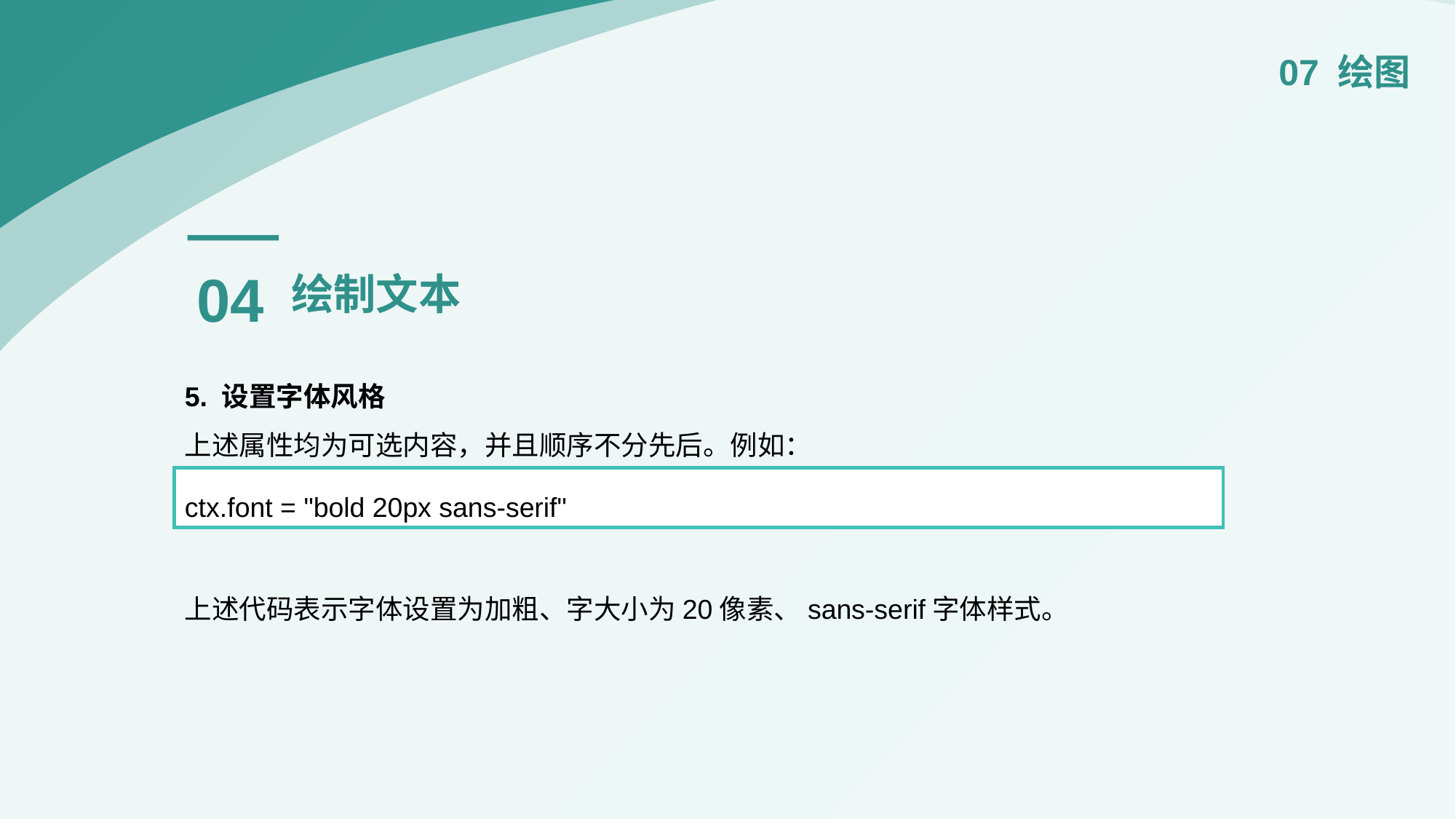

07 绘图
04

绘制文本
5. 设置字体风格
上述属性均为可选内容，并且顺序不分先后。例如：

上述代码表示字体设置为加粗、字大小为20像素、sans-serif字体样式。
ctx.font = "bold 20px sans-serif"